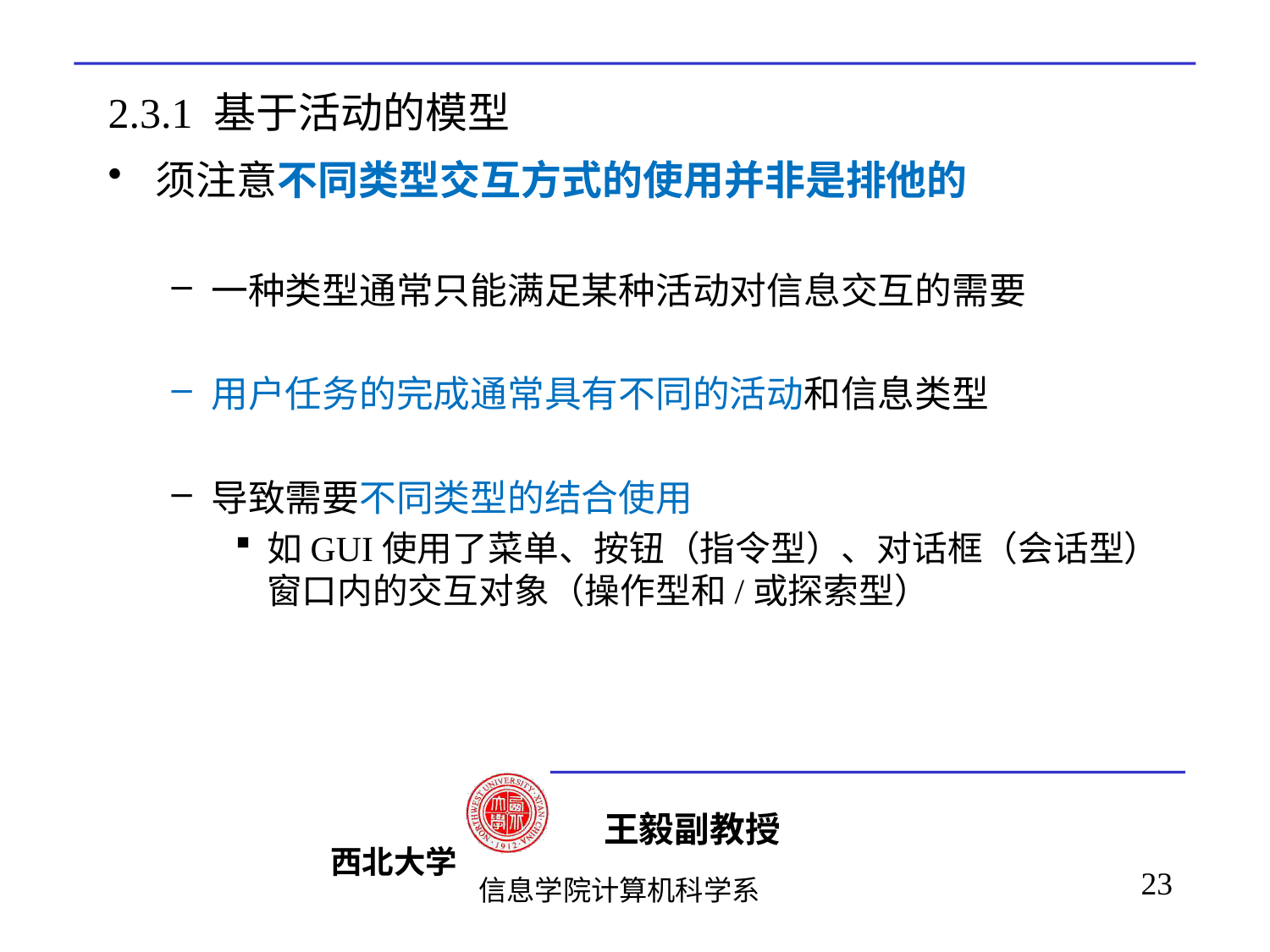

# 2.3.1 基于活动的模型
须注意不同类型交互方式的使用并非是排他的

一种类型通常只能满足某种活动对信息交互的需要

用户任务的完成通常具有不同的活动和信息类型

导致需要不同类型的结合使用
如GUI使用了菜单、按钮（指令型）、对话框（会话型）窗口内的交互对象（操作型和/或探索型）
23